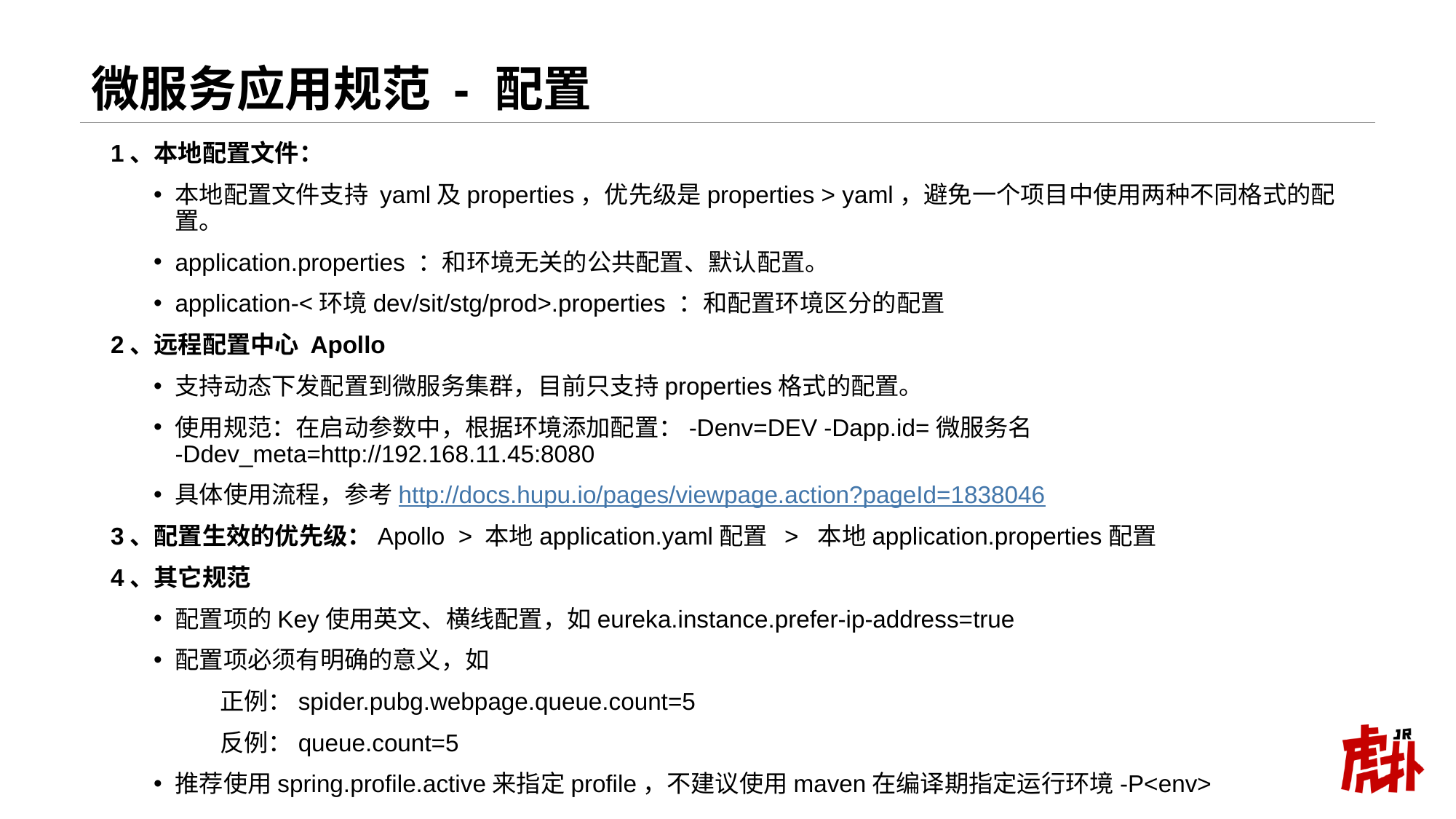

# 微服务应用规范 - 配置
1、本地配置文件：
本地配置文件支持 yaml及properties，优先级是properties > yaml，避免一个项目中使用两种不同格式的配置。
application.properties ：和环境无关的公共配置、默认配置。
application-<环境dev/sit/stg/prod>.properties ：和配置环境区分的配置
2、远程配置中心 Apollo
支持动态下发配置到微服务集群，目前只支持properties格式的配置。
使用规范：在启动参数中，根据环境添加配置：-Denv=DEV -Dapp.id=微服务名 -Ddev_meta=http://192.168.11.45:8080
具体使用流程，参考http://docs.hupu.io/pages/viewpage.action?pageId=1838046
3、配置生效的优先级：Apollo  > 本地application.yaml配置  >  本地application.properties配置
4、其它规范
配置项的Key使用英文、横线配置，如eureka.instance.prefer-ip-address=true
配置项必须有明确的意义，如
	正例：spider.pubg.webpage.queue.count=5
	反例：queue.count=5
推荐使用spring.profile.active来指定profile，不建议使用maven在编译期指定运行环境-P<env>